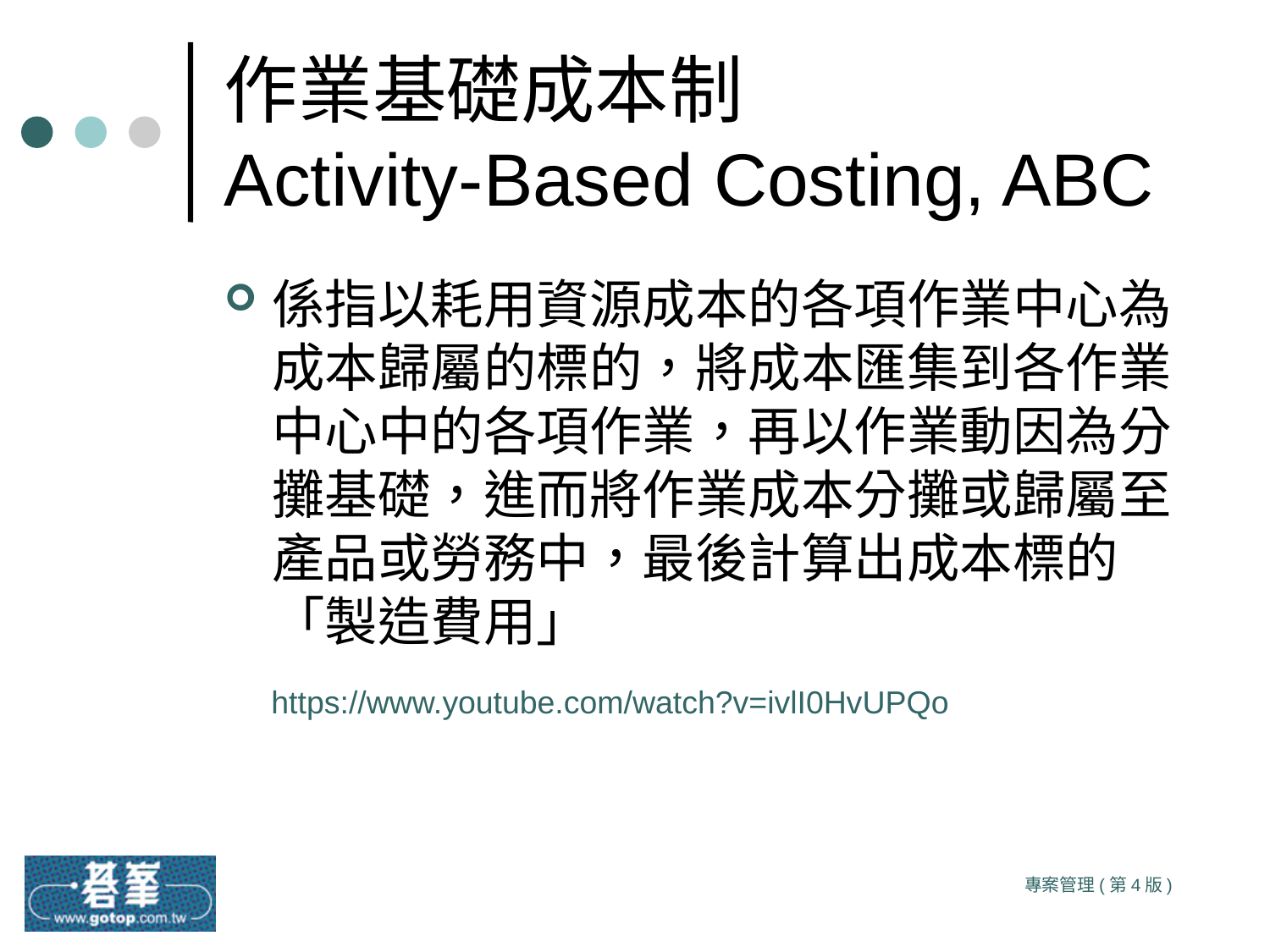

# 作業基礎成本制 Activity-Based Costing, ABC
係指以耗用資源成本的各項作業中心為成本歸屬的標的，將成本匯集到各作業中心中的各項作業，再以作業動因為分攤基礎，進而將作業成本分攤或歸屬至產品或勞務中，最後計算出成本標的「製造費用」
https://www.youtube.com/watch?v=ivlI0HvUPQo
專案管理(第4版)